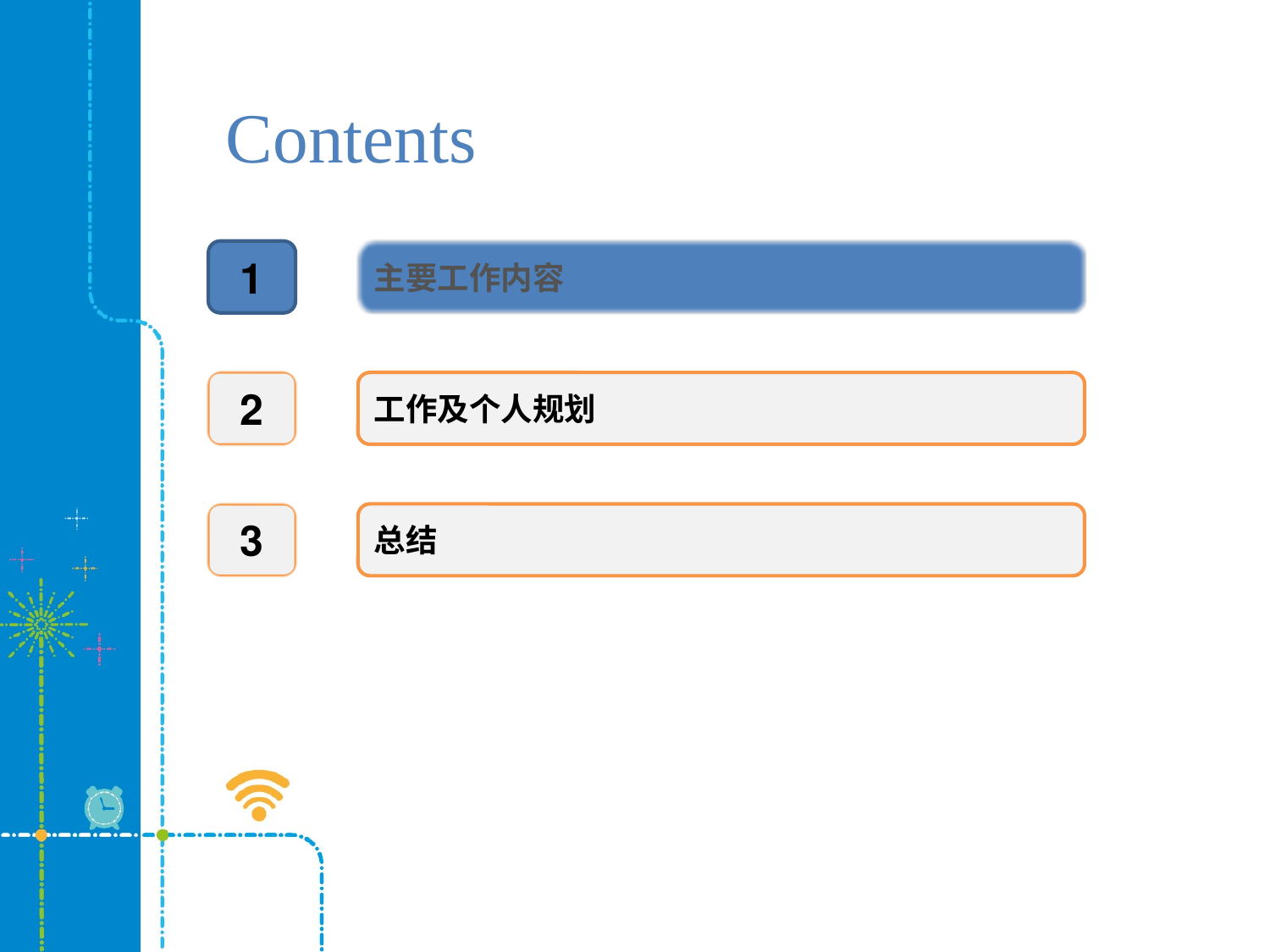

# Contents
1

主要工作内容

2
工作及个人规划
3
总结